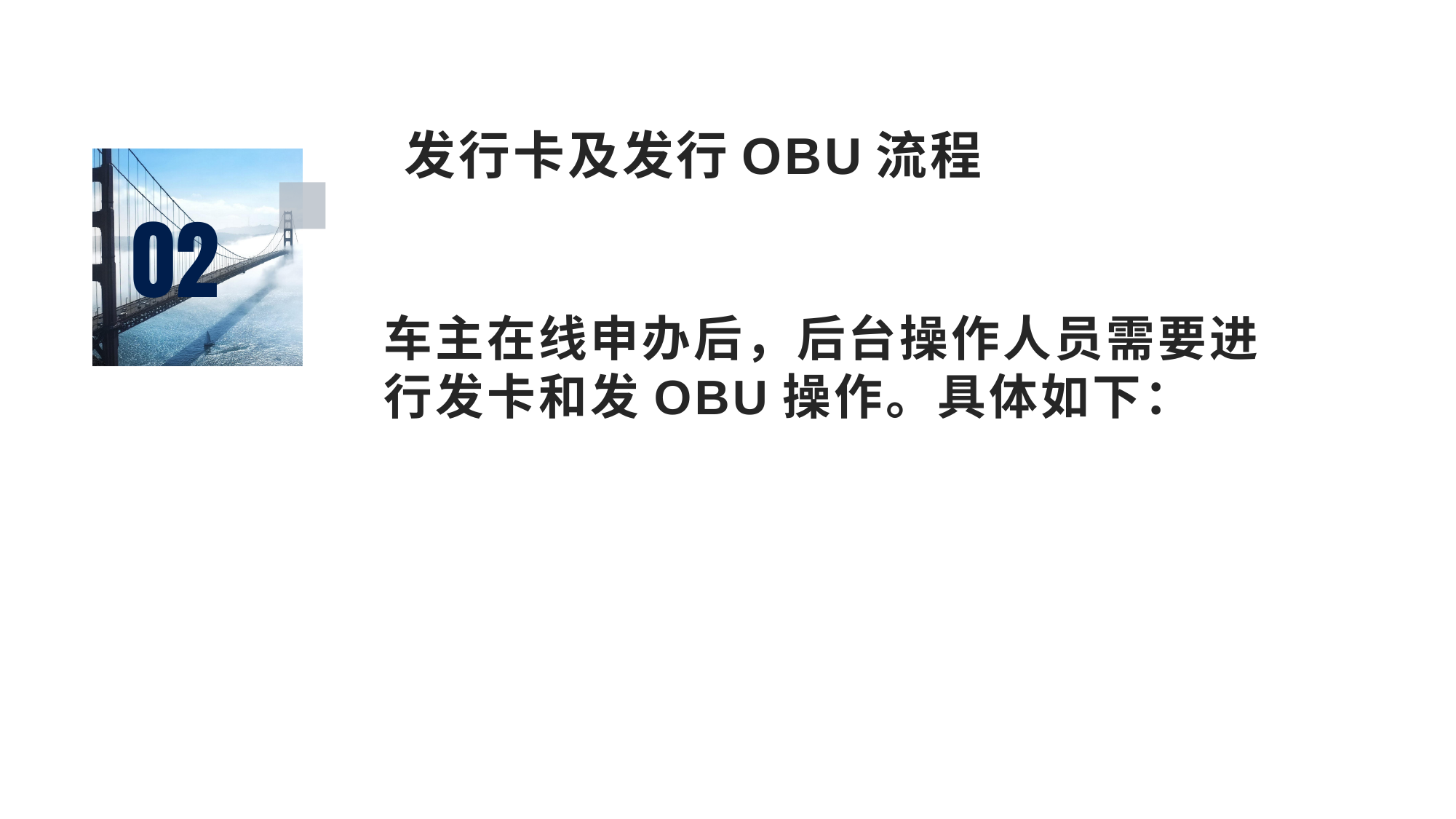

# 发行卡及发行OBU流程
02
车主在线申办后，后台操作人员需要进行发卡和发OBU操作。具体如下：